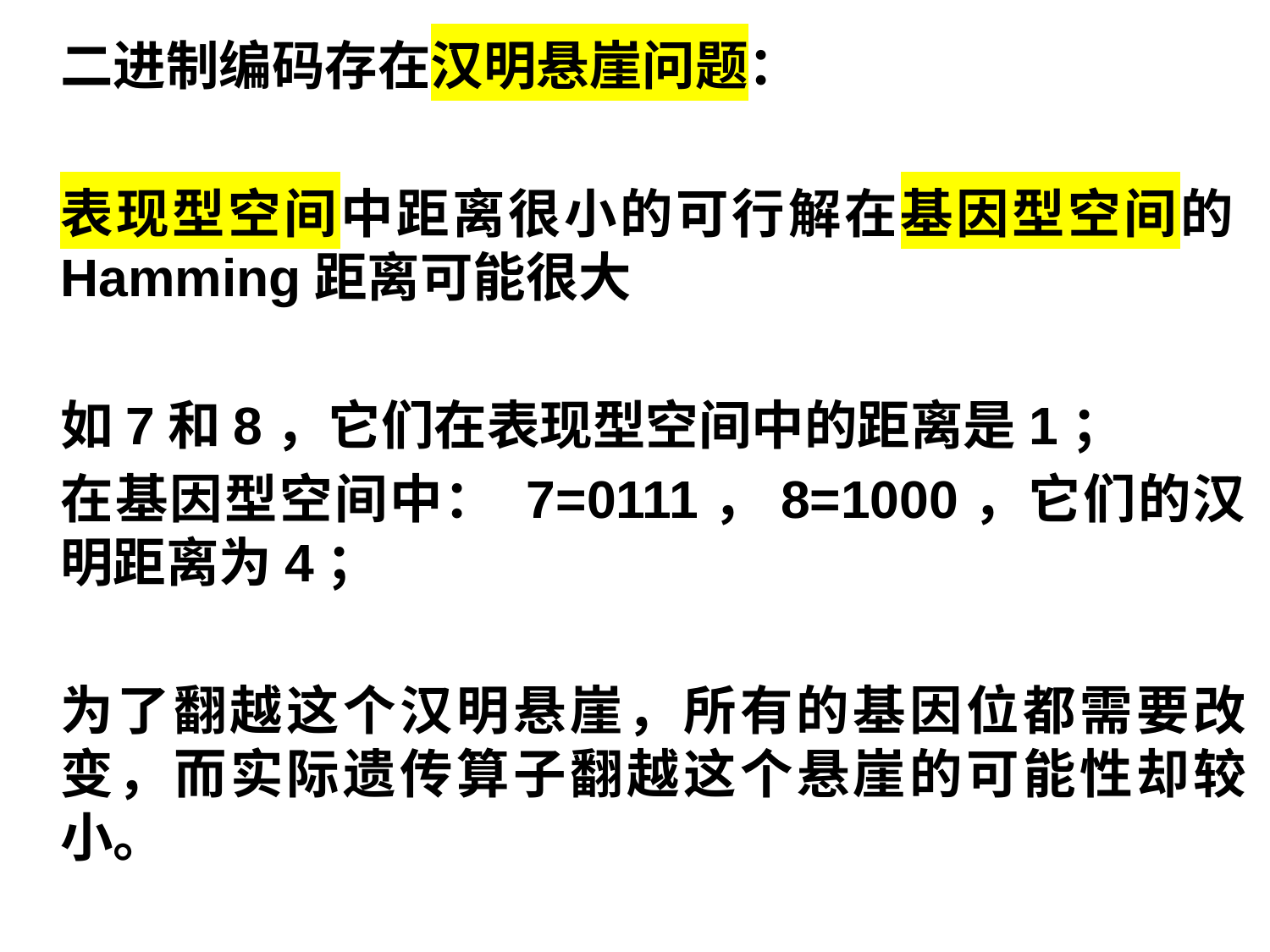

二进制编码存在汉明悬崖问题：

表现型空间中距离很小的可行解在基因型空间的Hamming距离可能很大

如7和8，它们在表现型空间中的距离是1；
在基因型空间中： 7=0111，8=1000，它们的汉明距离为4；

为了翻越这个汉明悬崖，所有的基因位都需要改变，而实际遗传算子翻越这个悬崖的可能性却较小。